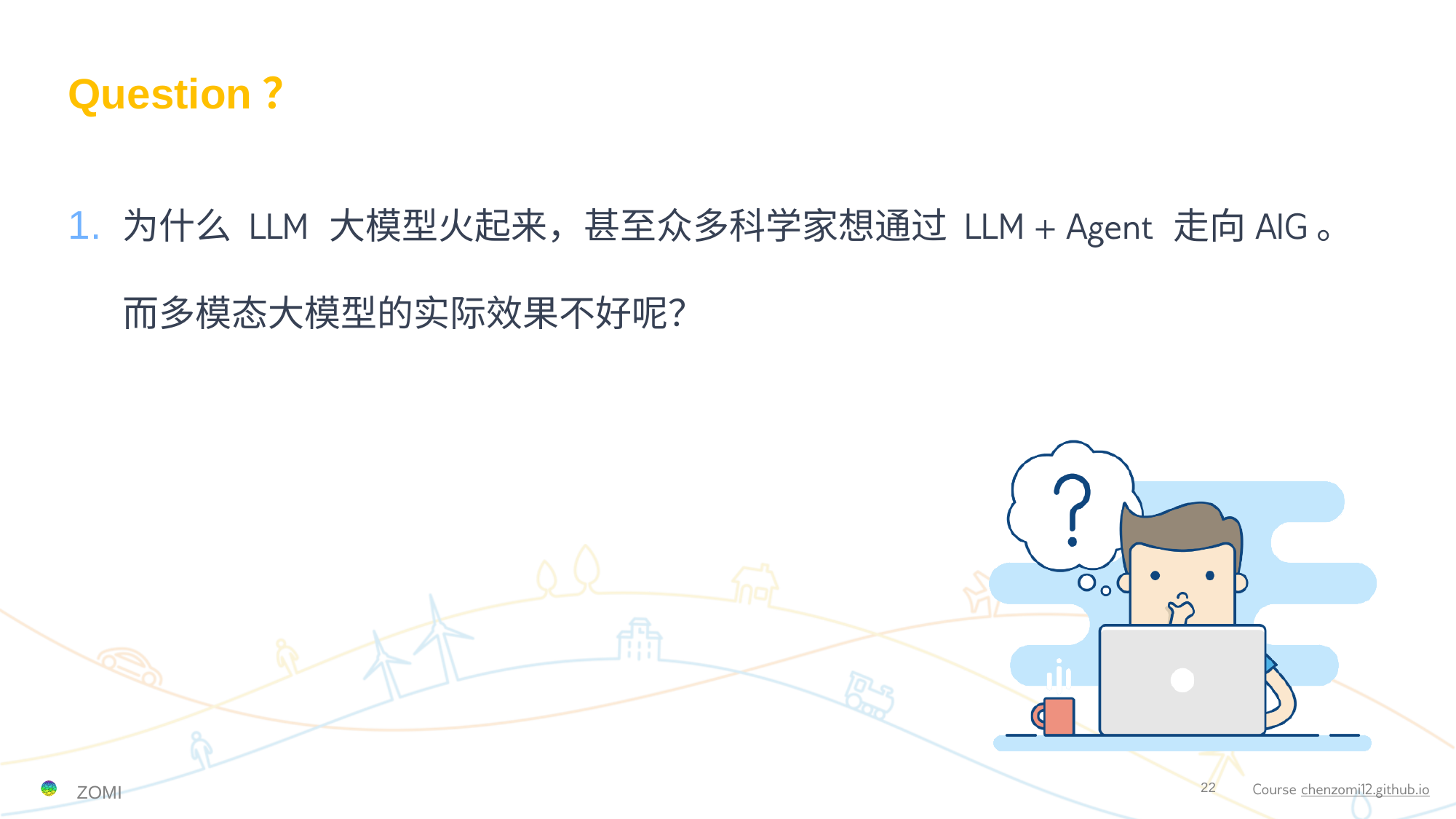

# Question？
为什么 LLM 大模型火起来，甚至众多科学家想通过 LLM + Agent 走向AIG。而多模态大模型的实际效果不好呢？